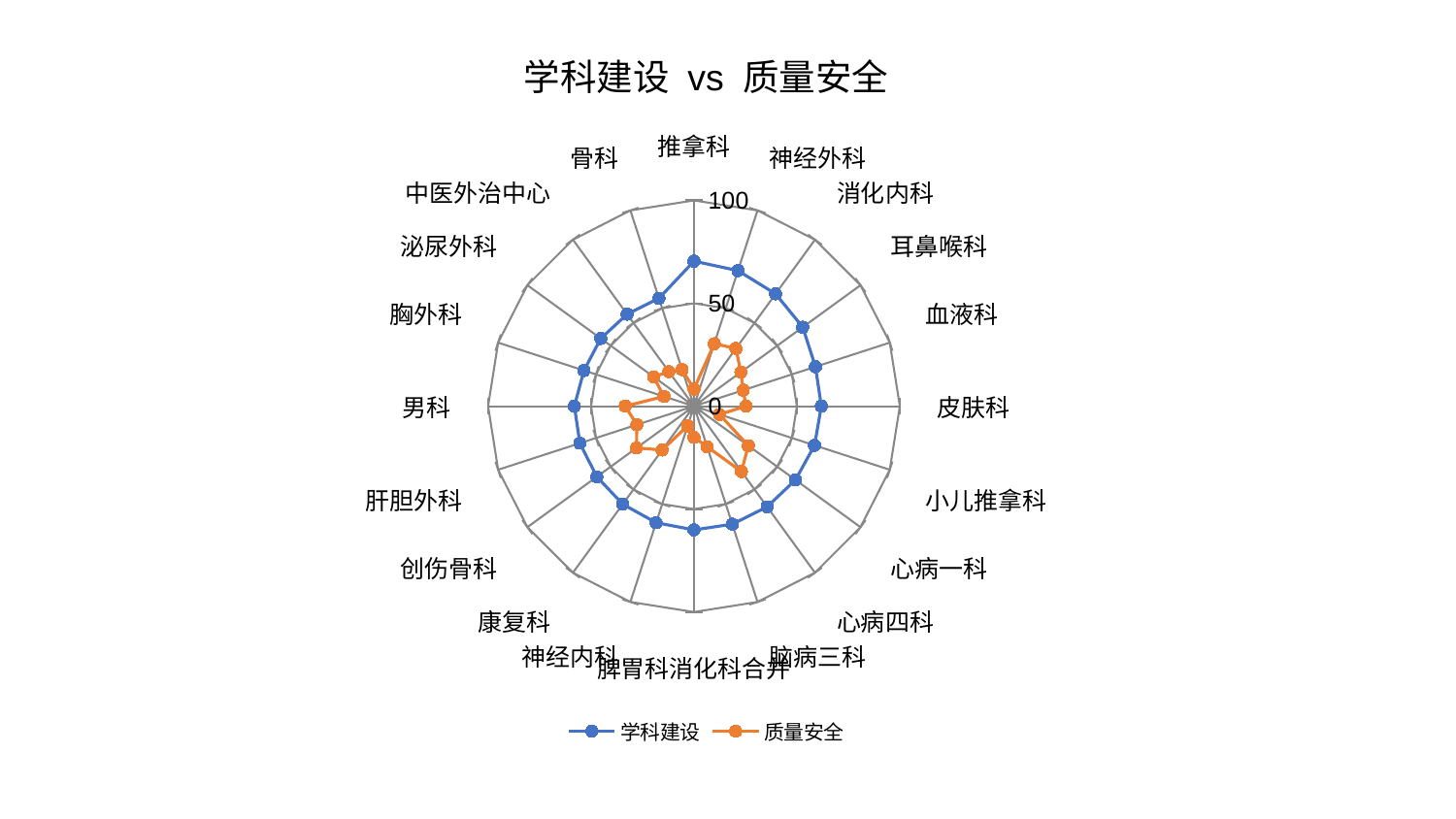

### Chart: 学科建设 vs 质量安全

| Category | 学科建设 | 质量安全 |
|---|---|---|
| 推拿科 | 70.47637737820888 | 8.337196168098354 |
| 神经外科 | 69.24498430806847 | 31.94648026194499 |
| 消化内科 | 67.46908252060871 | 34.6754103253369 |
| 耳鼻喉科 | 65.31548998878053 | 28.178576892155228 |
| 血液科 | 62.07164703809124 | 25.189365653477005 |
| 皮肤科 | 61.8621053830943 | 25.273653151128862 |
| 小儿推拿科 | 61.59498475418711 | 13.049221362883113 |
| 心病一科 | 60.953372605712794 | 32.657979703108246 |
| 心病四科 | 60.44788789056945 | 39.245720249928695 |
| 脑病三科 | 60.277913736367054 | 20.685891885995545 |
| 脾胃科消化科合并 | 60.1131496916867 | 15.12968289496978 |
| 神经内科 | 59.52800939679366 | 10.08924055176065 |
| 康复科 | 58.86457286777795 | 26.327132852480126 |
| 创伤骨科 | 58.34800356418736 | 34.51754472604117 |
| 肝胆外科 | 58.26412272098901 | 29.17740920100876 |
| 男科 | 58.084591777848566 | 33.39077904057369 |
| 胸外科 | 56.173736110956334 | 15.314946316144235 |
| 泌尿外科 | 55.97344318464666 | 24.19829836128117 |
| 中医外治中心 | 55.26363358945309 | 20.77550454737652 |
| 骨科 | 55.112971509391286 | 18.69707923946725 |
14